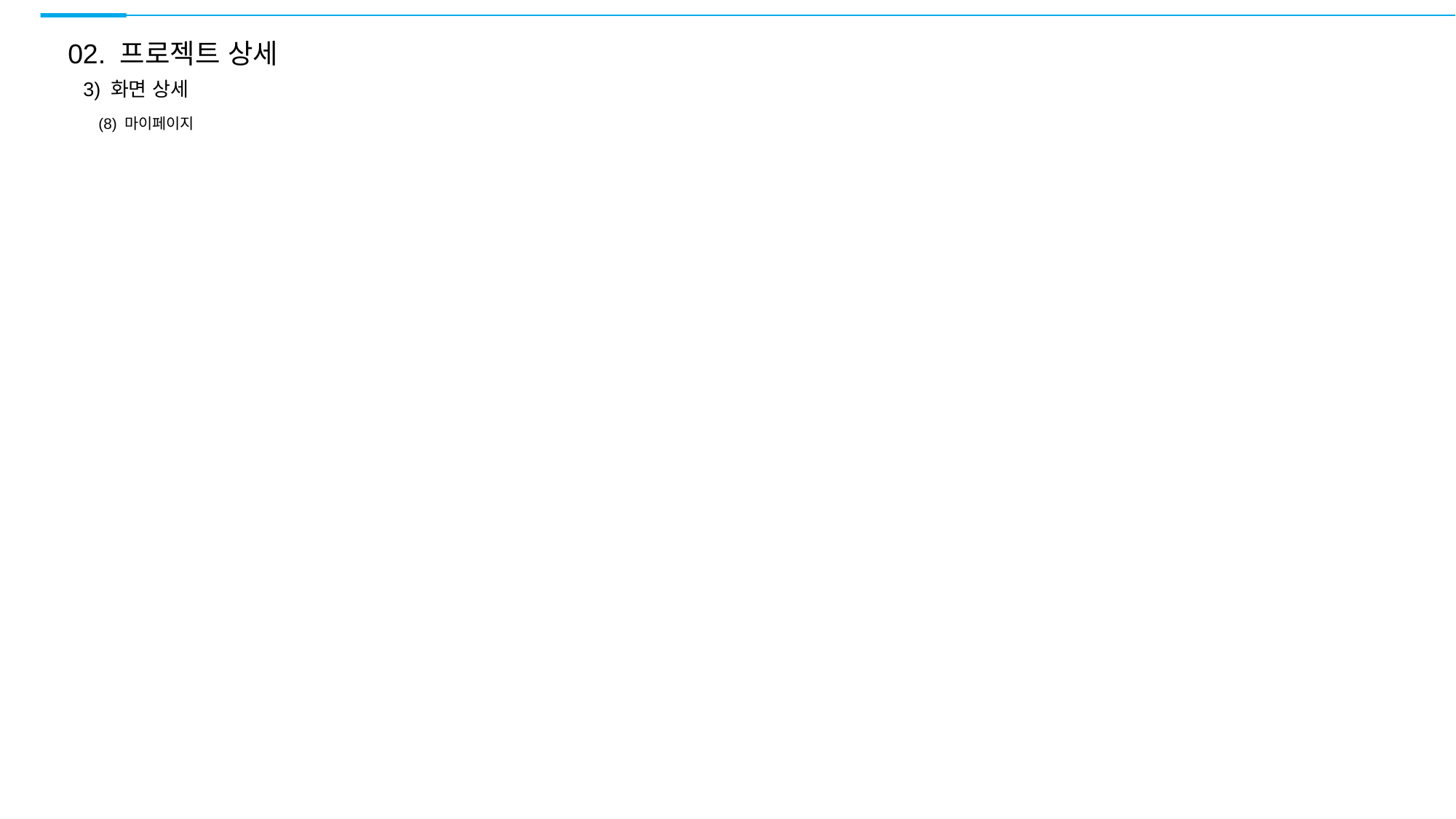

02. 프로젝트 상세
  3) 화면 상세
    (8) 마이페이지